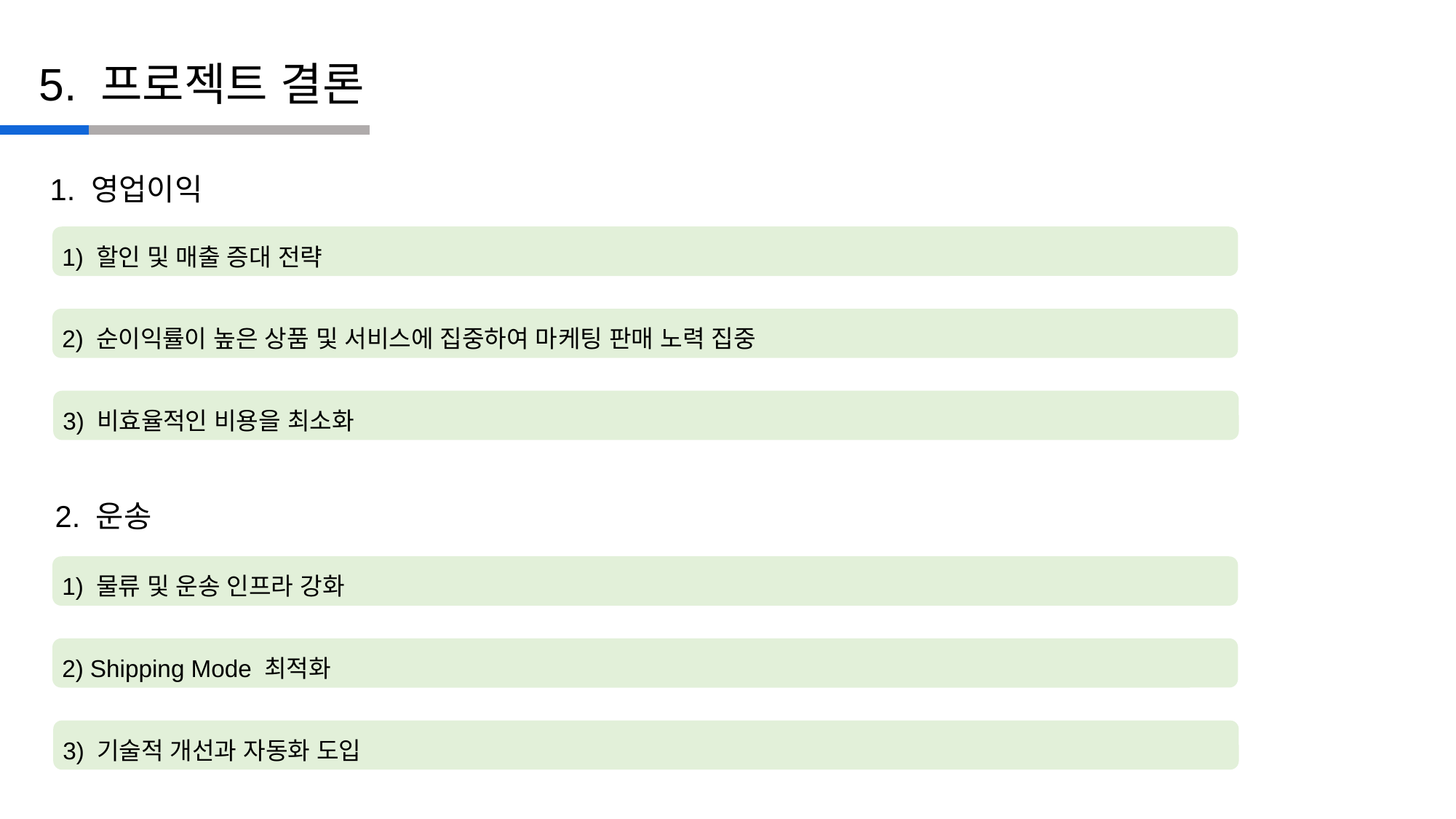

5. 프로젝트 결론

1. 영업이익

1) 할인 및 매출 증대 전략

2) 순이익률이 높은 상품 및 서비스에 집중하여 마케팅 판매 노력 집중

3) 비효율적인 비용을 최소화
2. 운송

1) 물류 및 운송 인프라 강화

2) Shipping Mode 최적화

3) 기술적 개선과 자동화 도입